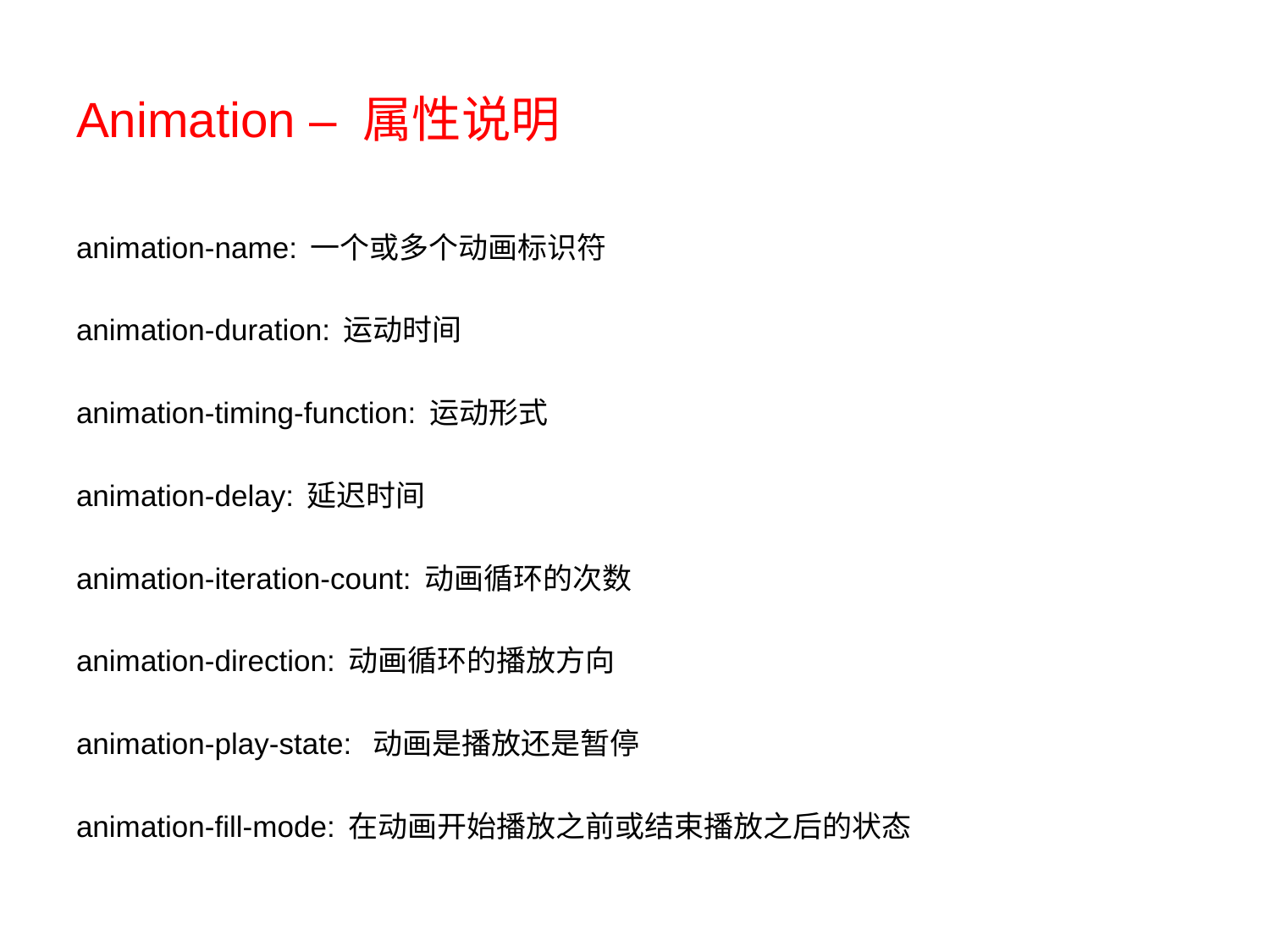

# Animation – 属性说明
animation-name: 一个或多个动画标识符

animation-duration: 运动时间

animation-timing-function: 运动形式

animation-delay: 延迟时间

animation-iteration-count: 动画循环的次数

animation-direction: 动画循环的播放方向

animation-play-state:  动画是播放还是暂停

animation-fill-mode: 在动画开始播放之前或结束播放之后的状态